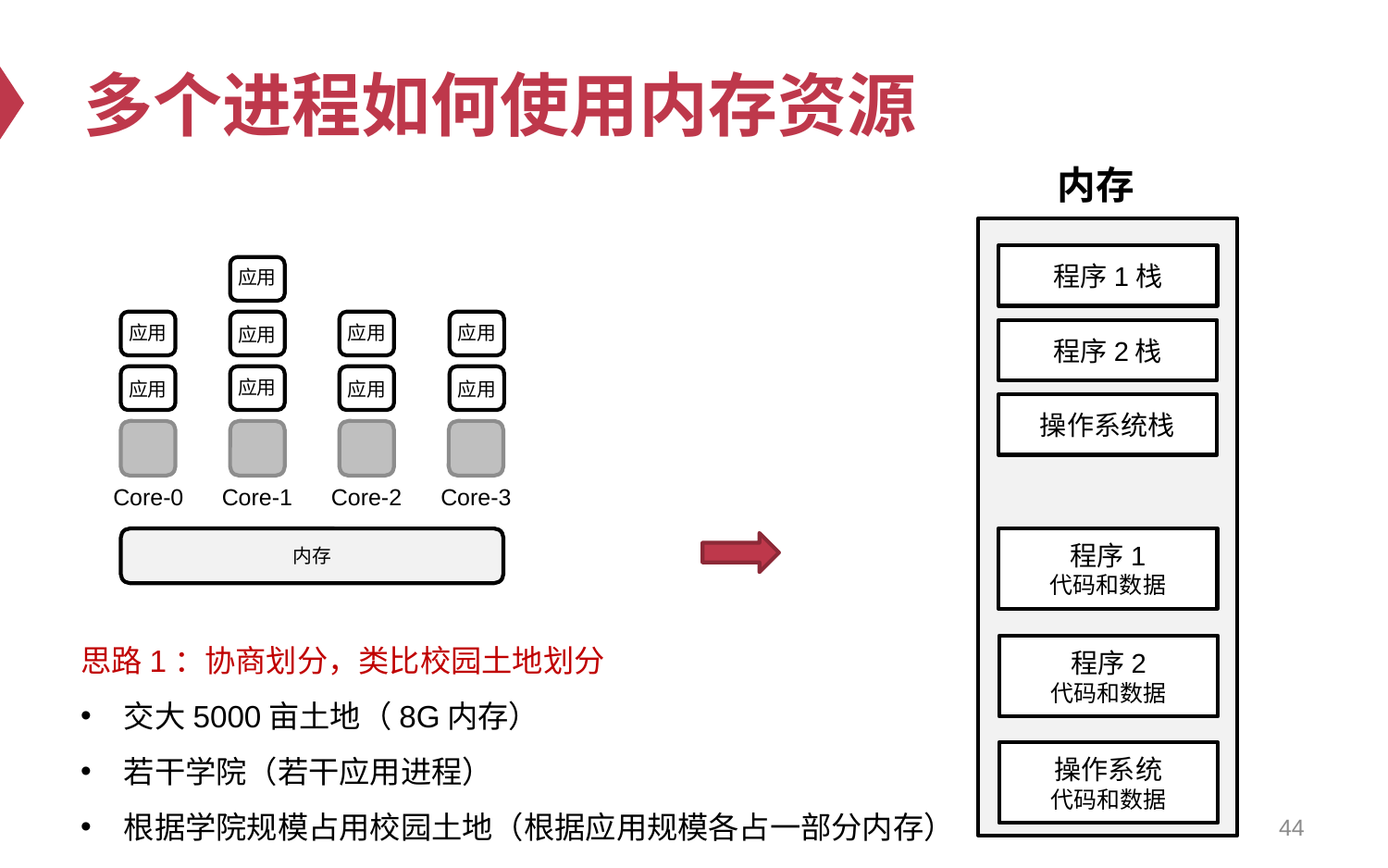

# 多个进程如何使用内存资源
内存

程序1栈

应用

应用
应用
应用
应用
程序2栈

应用
应用
应用
应用
操作系统栈

Core-0
Core-1
Core-2
Core-3
程序1
代码和数据

内存
思路1：协商划分，类比校园土地划分
交大5000亩土地（8G内存）
若干学院（若干应用进程）
根据学院规模占用校园土地（根据应用规模各占一部分内存）
程序2
代码和数据
操作系统
代码和数据
44